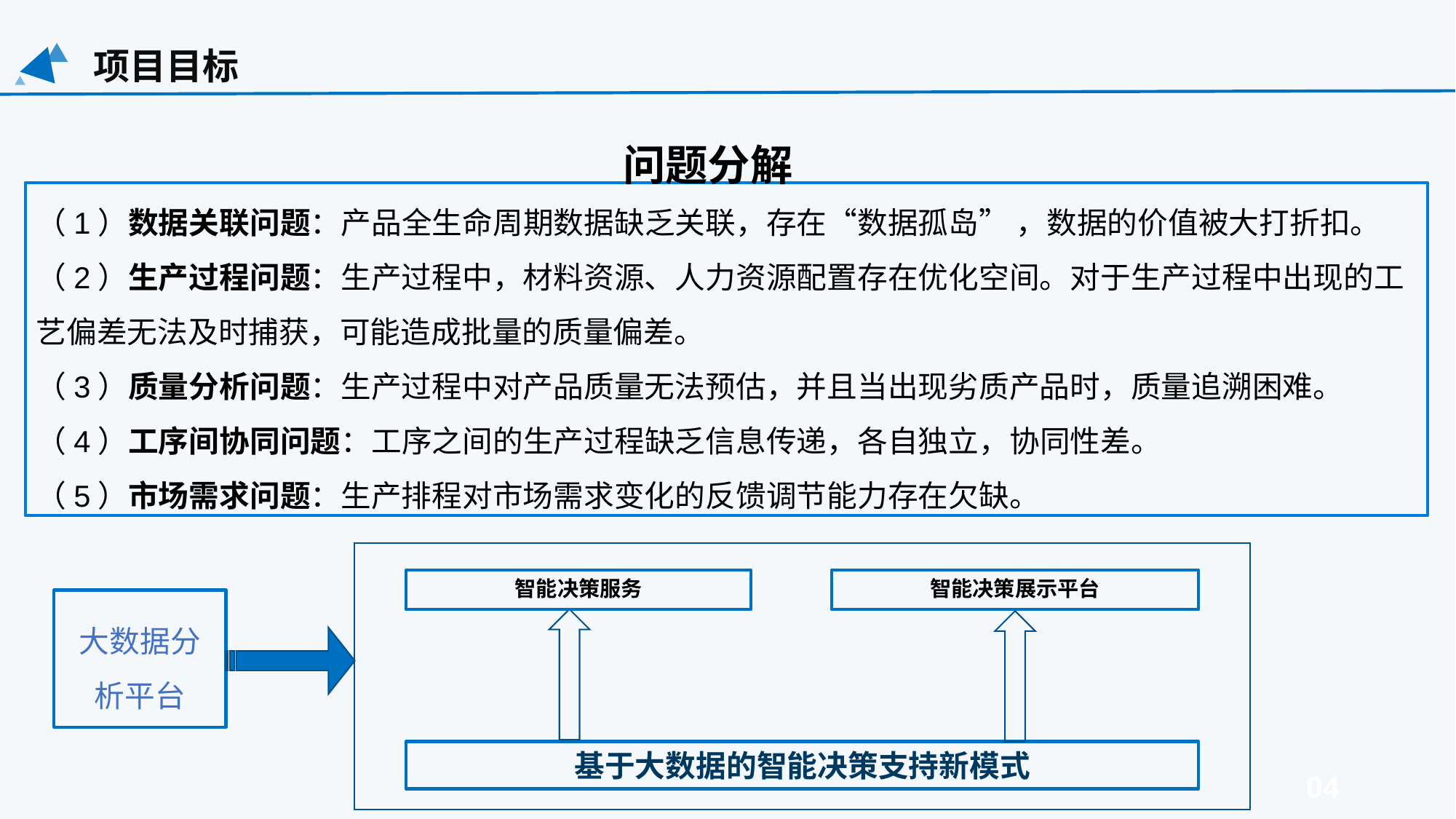

项目目标

问题分解

（1）数据关联问题：产品全生命周期数据缺乏关联，存在“数据孤岛” ，数据的价值被大打折扣。
（2）生产过程问题：生产过程中，材料资源、人力资源配置存在优化空间。对于生产过程中出现的工艺偏差无法及时捕获，可能造成批量的质量偏差。
（3）质量分析问题：生产过程中对产品质量无法预估，并且当出现劣质产品时，质量追溯困难。
（4）工序间协同问题：工序之间的生产过程缺乏信息传递，各自独立，协同性差。
（5）市场需求问题：生产排程对市场需求变化的反馈调节能力存在欠缺。

智能决策服务
智能决策展示平台
大数据分析平台

基于大数据的智能决策支持新模式
04